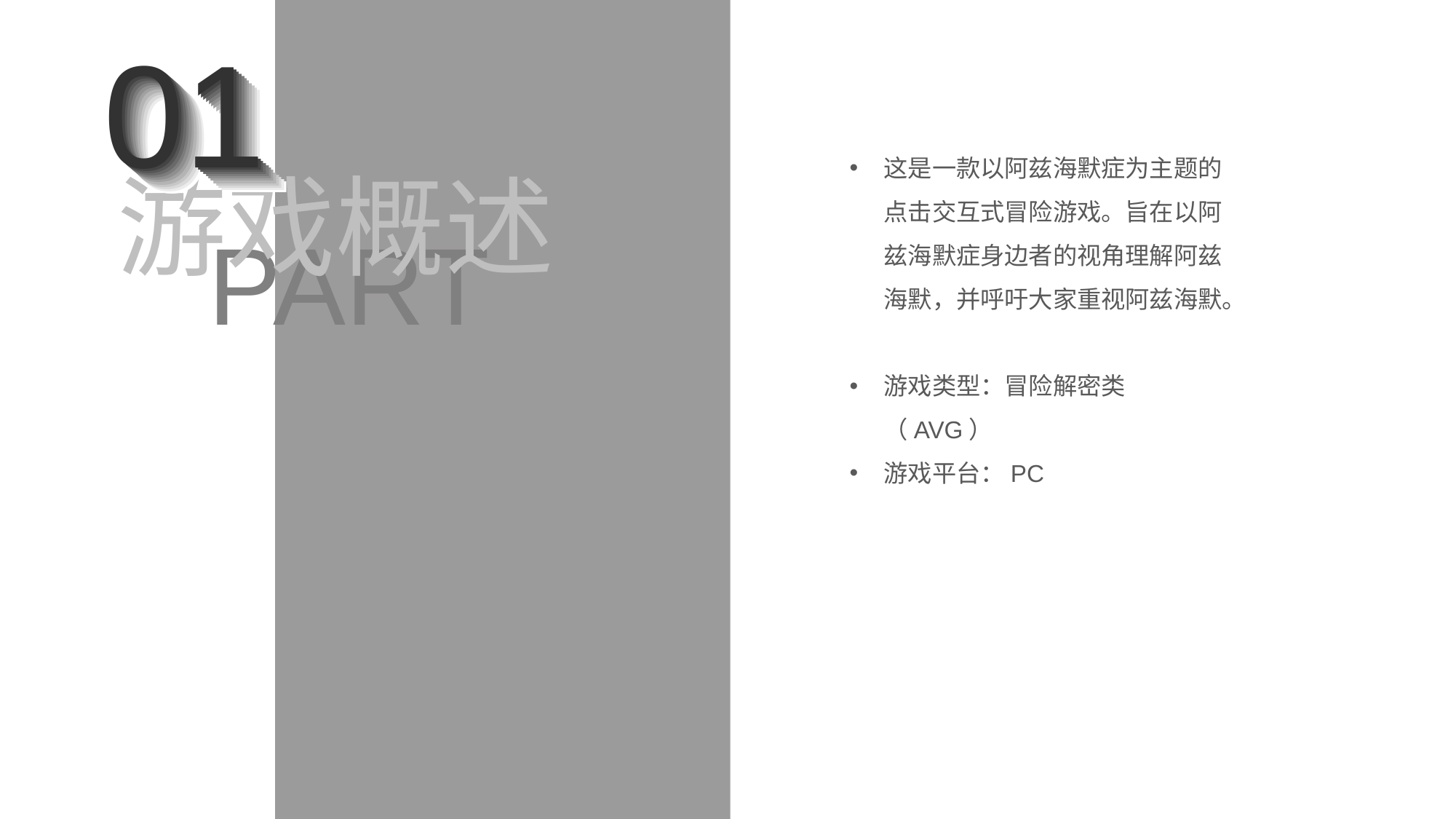

01
01
01
01
01
01
01
01
01
01
01
01
这是一款以阿兹海默症为主题的点击交互式冒险游戏。旨在以阿兹海默症身边者的视角理解阿兹海默，并呼吁大家重视阿兹海默。

游戏类型：冒险解密类（AVG）
游戏平台：PC

游戏概述
PART